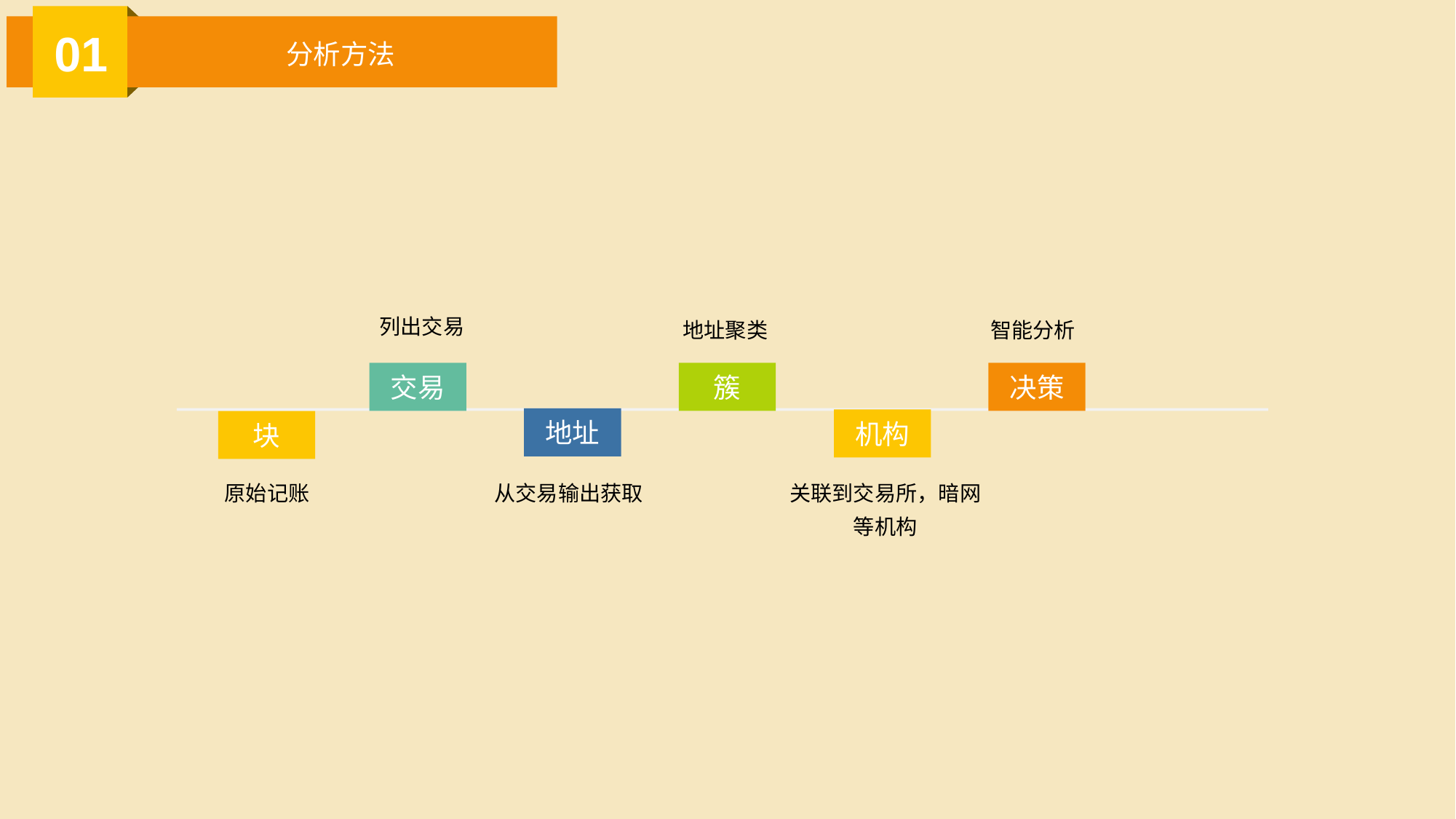

01
分析方法

地址聚类
智能分析
列出交易
交易
簇
决策
地址

机构
块
原始记账
从交易输出获取
关联到交易所，暗网等机构